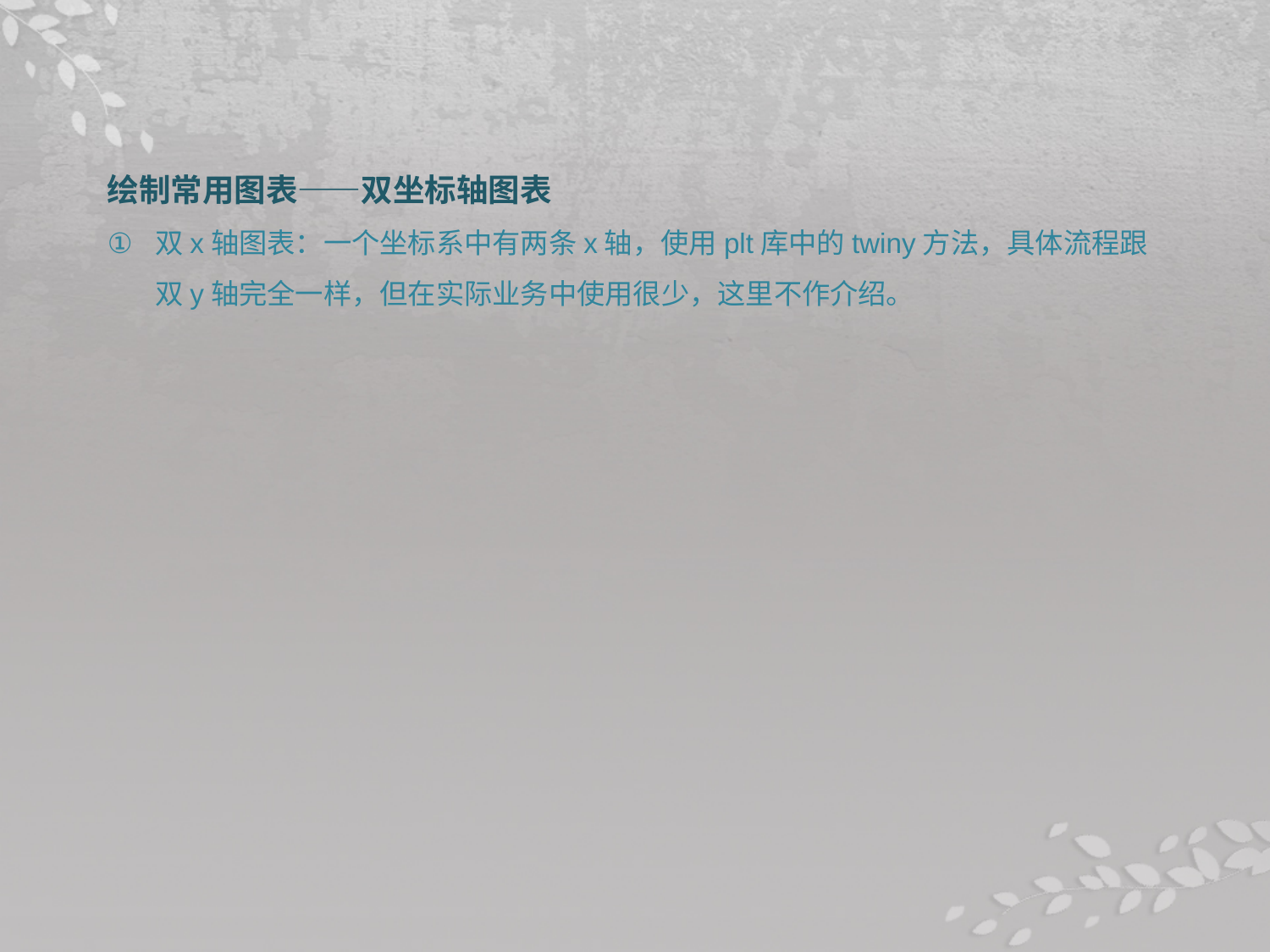

绘制常用图表——双坐标轴图表
双x轴图表：一个坐标系中有两条x轴，使用plt库中的twiny方法，具体流程跟双y轴完全一样，但在实际业务中使用很少，这里不作介绍。